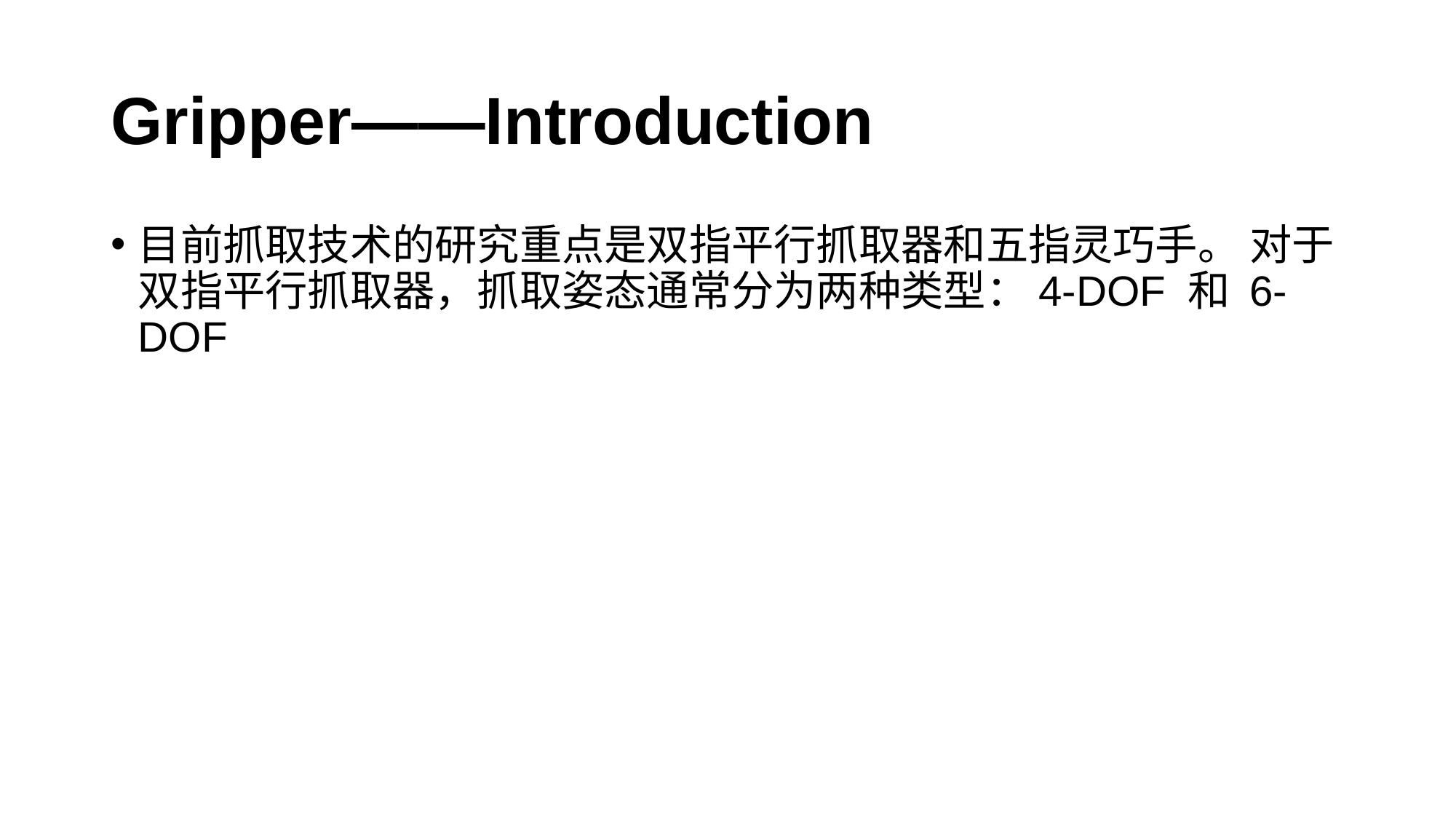

# Gripper——Introduction
目前抓取技术的研究重点是双指平行抓取器和五指灵巧手。 对于双指平行抓取器，抓取姿态通常分为两种类型：4-DOF 和 6-DOF